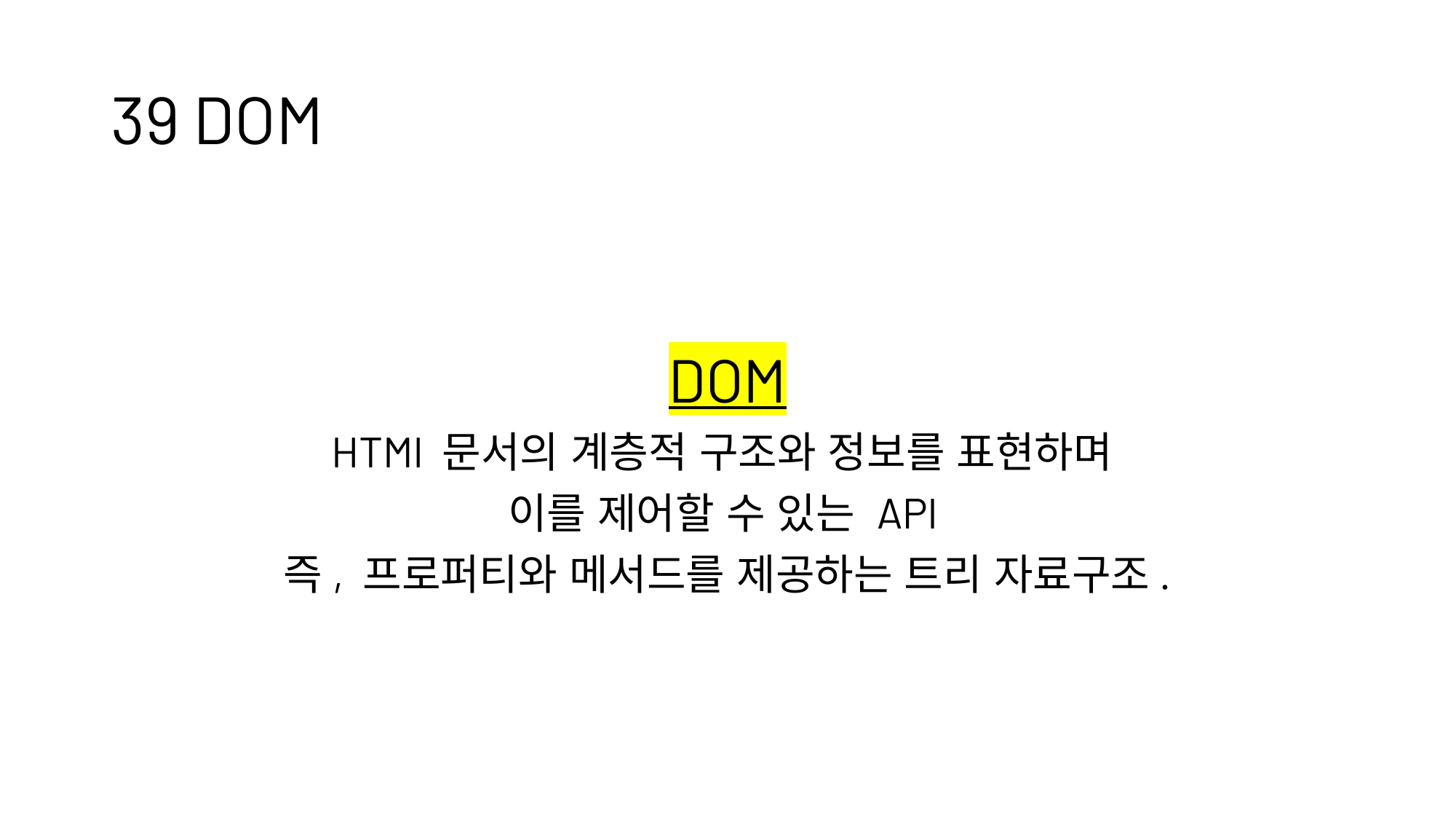

# 39 DOM

DOM
HTMl 문서의 계층적 구조와 정보를 표현하며
이를 제어할 수 있는 API
즉, 프로퍼티와 메서드를 제공하는 트리 자료구조.